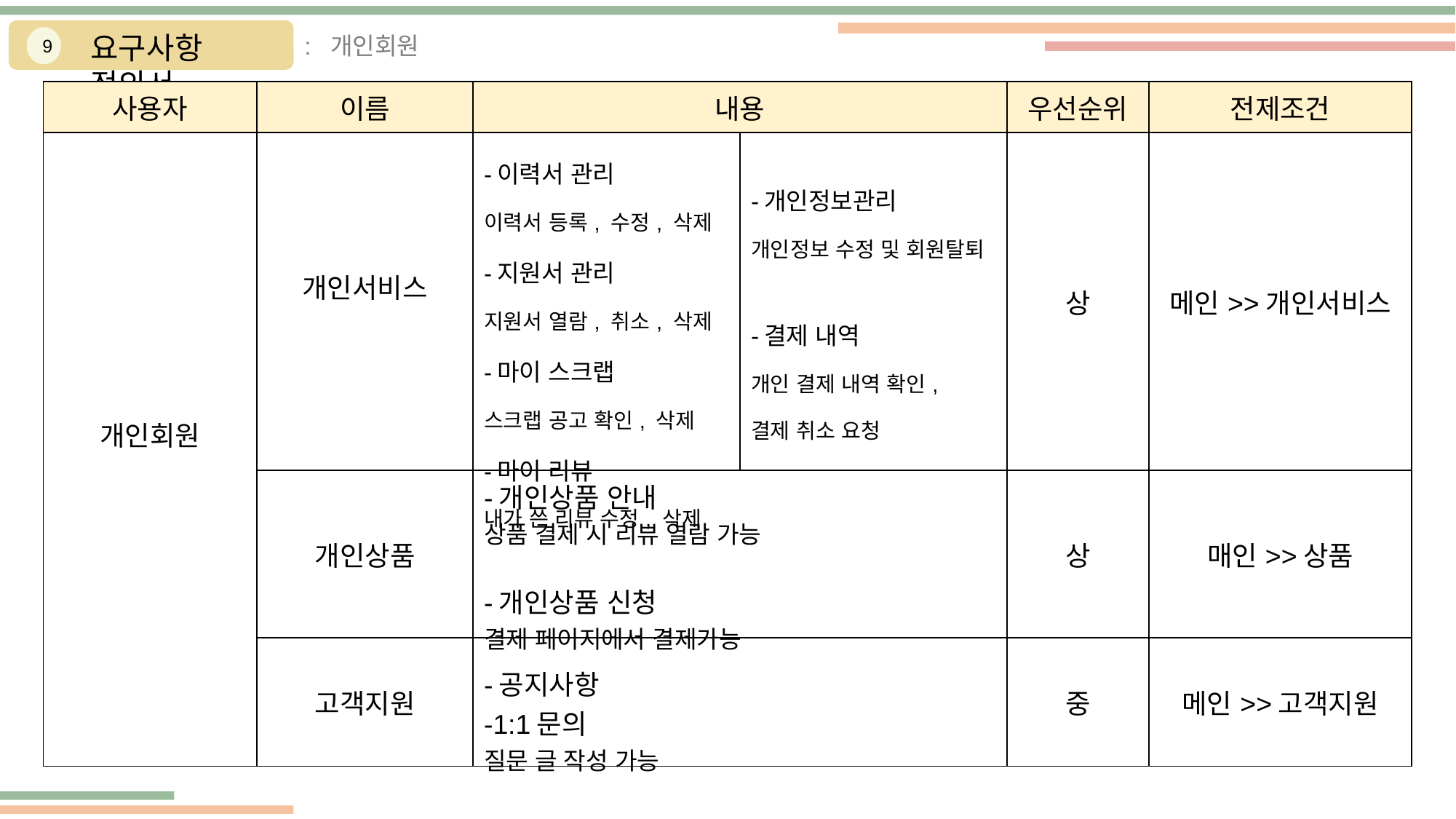

요구사항 정의서
:  개인회원
9

| 사용자 | 이름 | 내용 |  | 우선순위 | 전제조건 |
| --- | --- | --- | --- | --- | --- |
| 개인회원 | 개인서비스 | -이력서 관리 이력서 등록, 수정, 삭제 -지원서 관리 지원서 열람, 취소, 삭제 -마이 스크랩 스크랩 공고 확인, 삭제 -마이 리뷰 내가 쓴 리뷰 수정, 삭제 | -개인정보관리 개인정보 수정 및 회원탈퇴 -결제 내역 개인 결제 내역 확인, 결제 취소 요청 | 상 | 메인>>개인서비스 |
|  | 개인상품 | -개인상품 안내 상품 결제 시 리뷰 열람 가능 -개인상품 신청 결제 페이지에서 결제가능 |  | 상 | 매인>>상품 |
|  | 고객지원 | -공지사항 -1:1문의 질문 글 작성 가능 |  | 중 | 메인>>고객지원 |